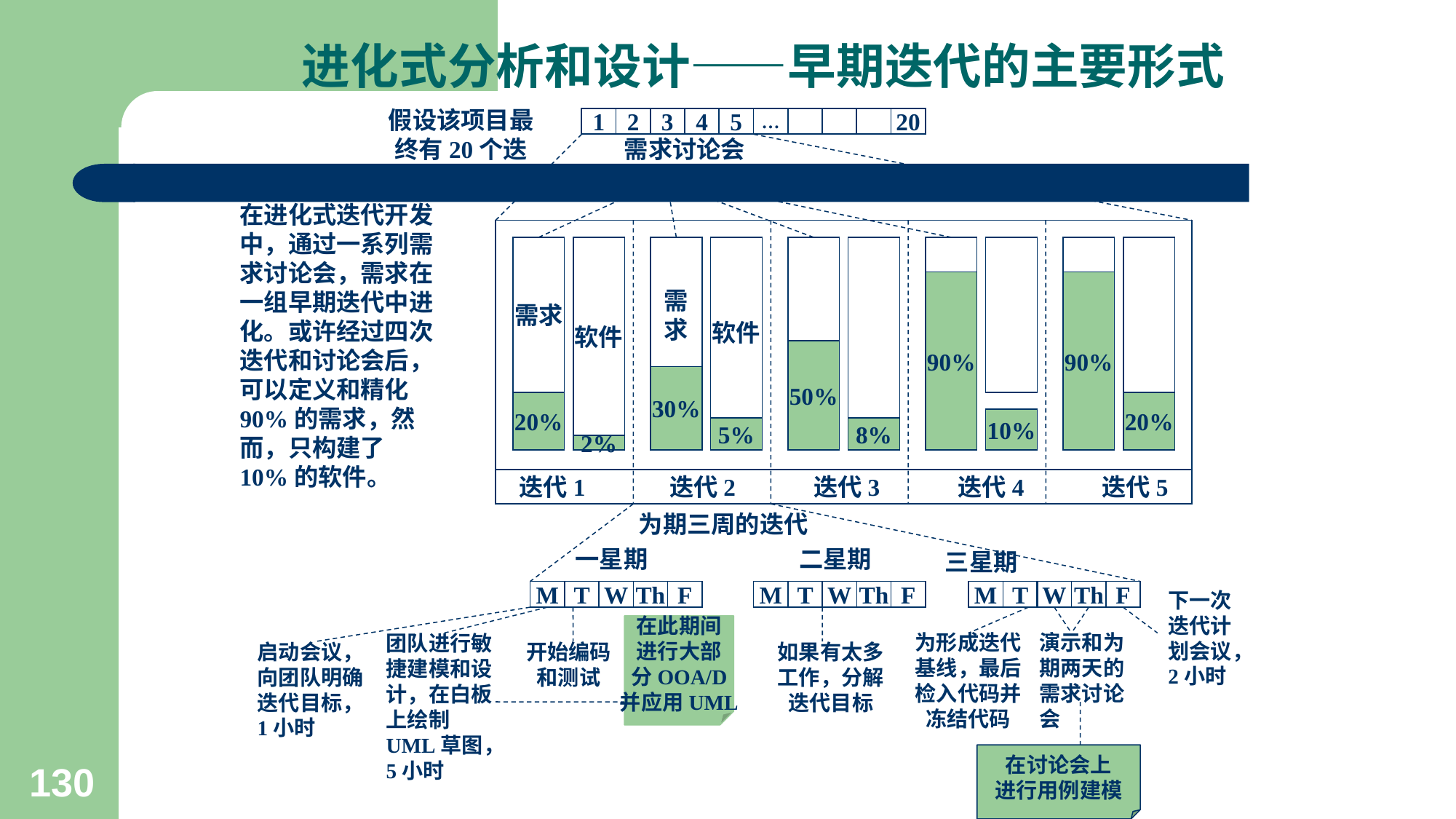

# 进化式分析和设计——早期迭代的主要形式
假设该项目最终有20个迭代
1
2
3
4
5
…

20
需求讨论会

在进化式迭代开发中，通过一系列需求讨论会，需求在一组早期迭代中进化。或许经过四次迭代和讨论会后，可以定义和精化90%的需求，然而，只构建了10%的软件。

需求
软件
需
求

软件
90%
90%
50%
30%
20%
20%
10%
5%
8%
2%
迭代1             迭代2            迭代3            迭代4            迭代5

为期三周的迭代

一星期
二星期
三星期
M
T
W
Th
F
M
T
W
Th
F
M
T
W
Th
F
下一次迭代计划会议，2小时

在此期间
进行大部
分OOA/D
并应用UML
为形成迭代基线，最后检入代码并冻结代码
演示和为期两天的需求讨论会
团队进行敏捷建模和设计，在白板上绘制UML草图，5小时
开始编码和测试
如果有太多工作，分解迭代目标
启动会议，向团队明确迭代目标，1小时

在讨论会上
进行用例建模
130